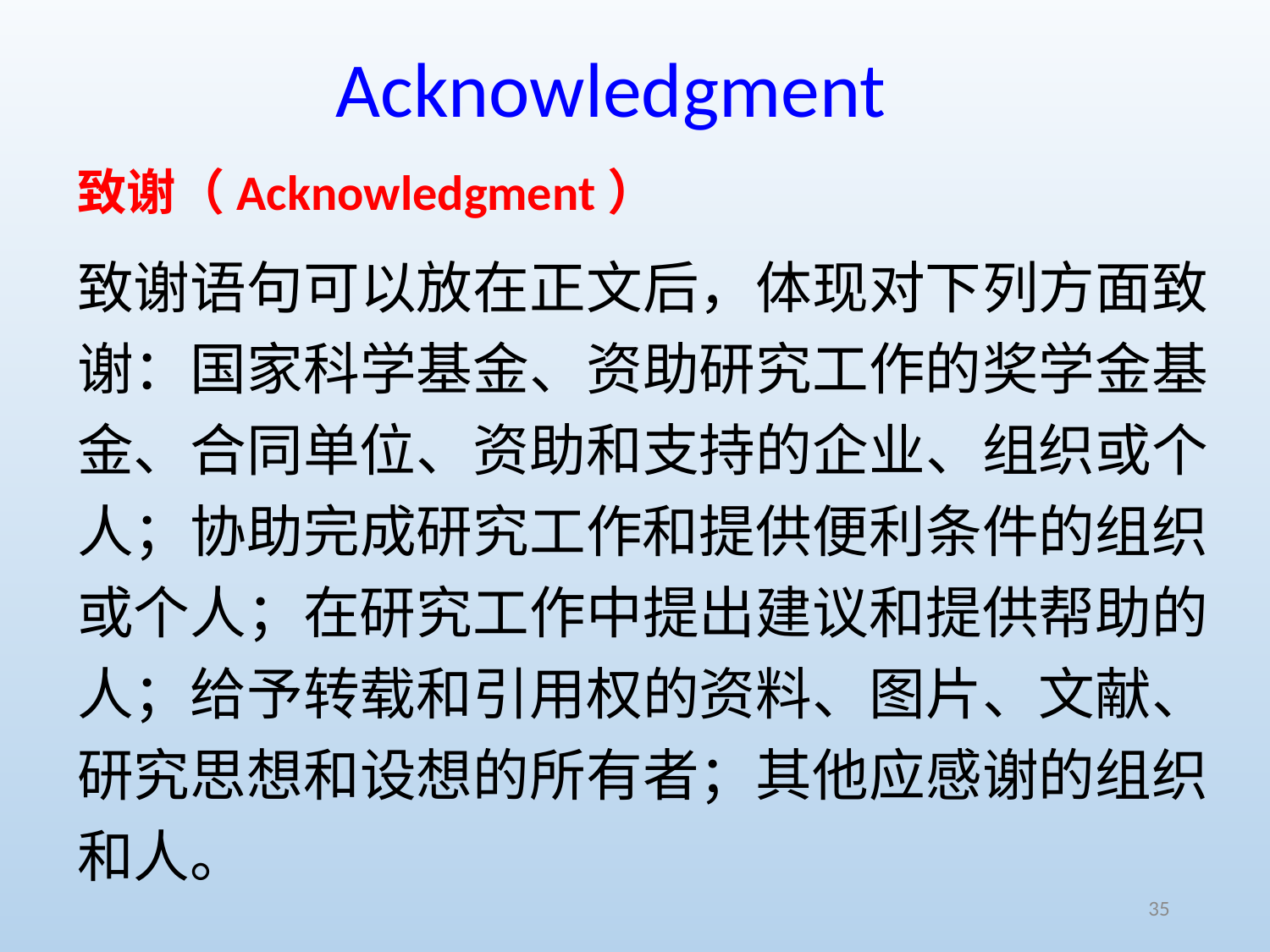

# Acknowledgment
致谢（Acknowledgment）
致谢语句可以放在正文后，体现对下列方面致谢：国家科学基金、资助研究工作的奖学金基金、合同单位、资助和支持的企业、组织或个人；协助完成研究工作和提供便利条件的组织或个人；在研究工作中提出建议和提供帮助的人；给予转载和引用权的资料、图片、文献、研究思想和设想的所有者；其他应感谢的组织和人。
35